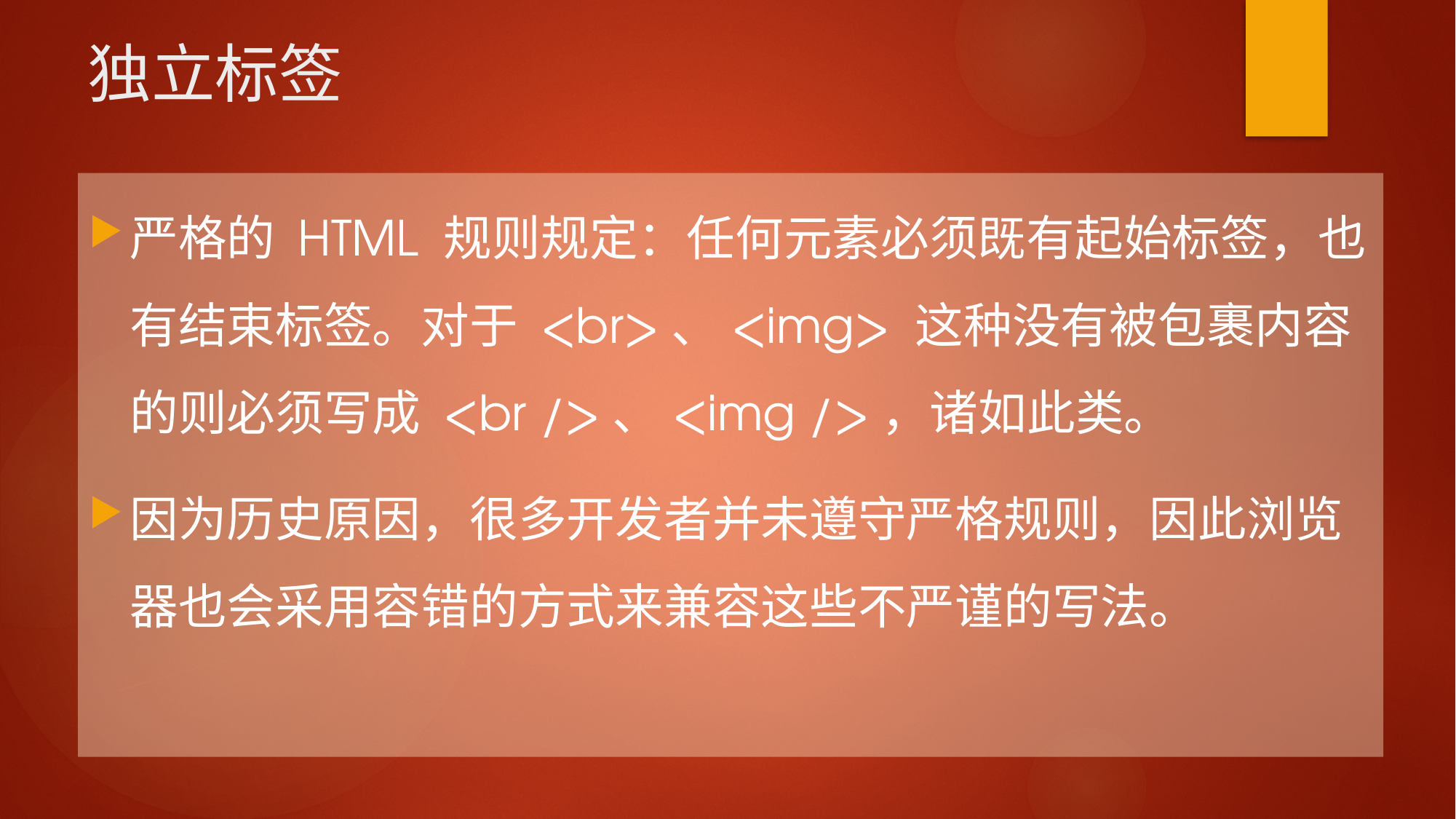

# 独立标签
严格的 HTML 规则规定：任何元素必须既有起始标签，也有结束标签。对于 <br>、<img> 这种没有被包裹内容的则必须写成 <br />、<img />，诸如此类。
因为历史原因，很多开发者并未遵守严格规则，因此浏览器也会采用容错的方式来兼容这些不严谨的写法。